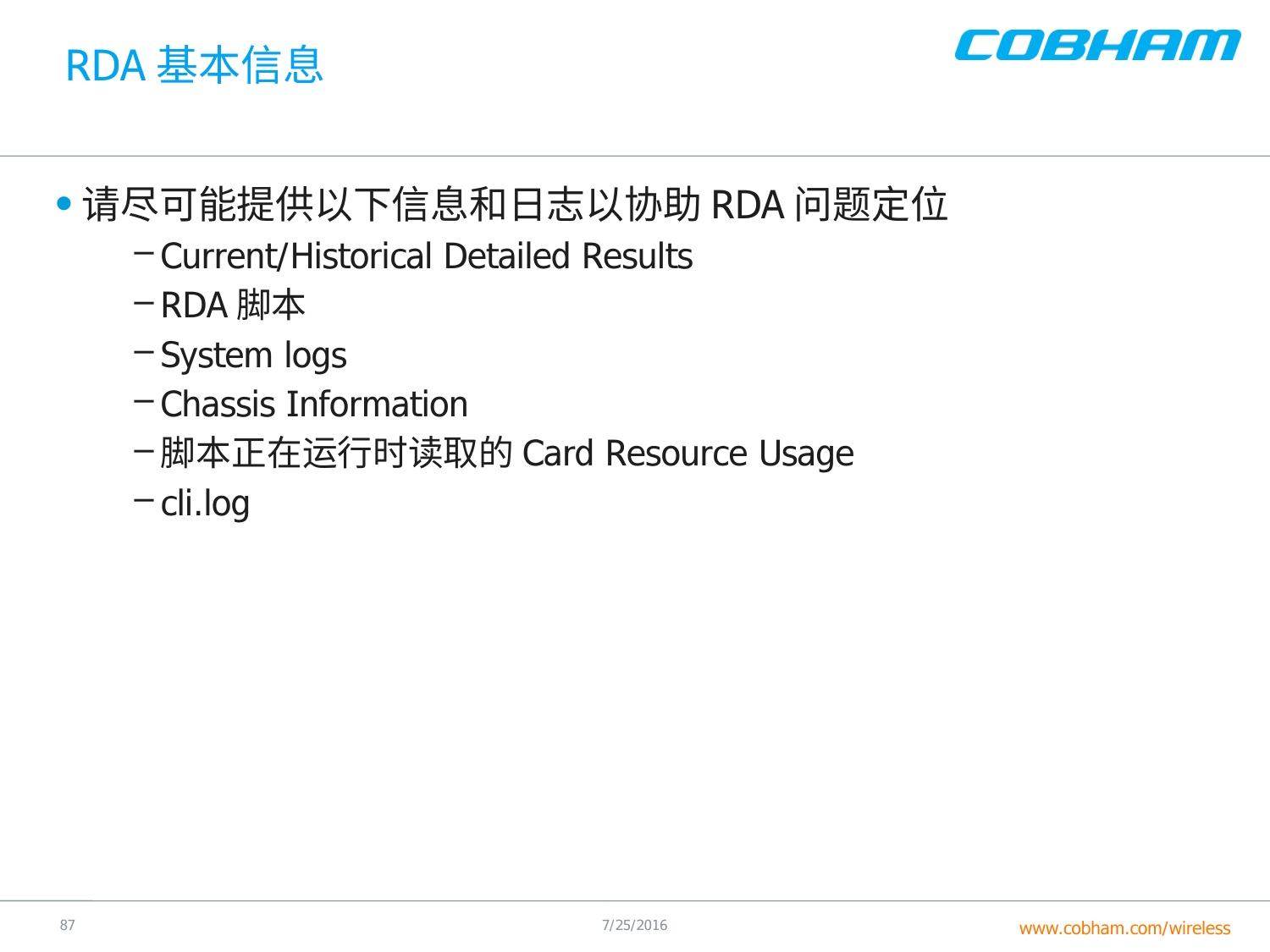

# RDA基本信息
请尽可能提供以下信息和日志以协助RDA问题定位
Current/Historical Detailed Results
RDA脚本
System logs
Chassis Information
脚本正在运行时读取的Card Resource Usage
cli.log
87
7/25/2016